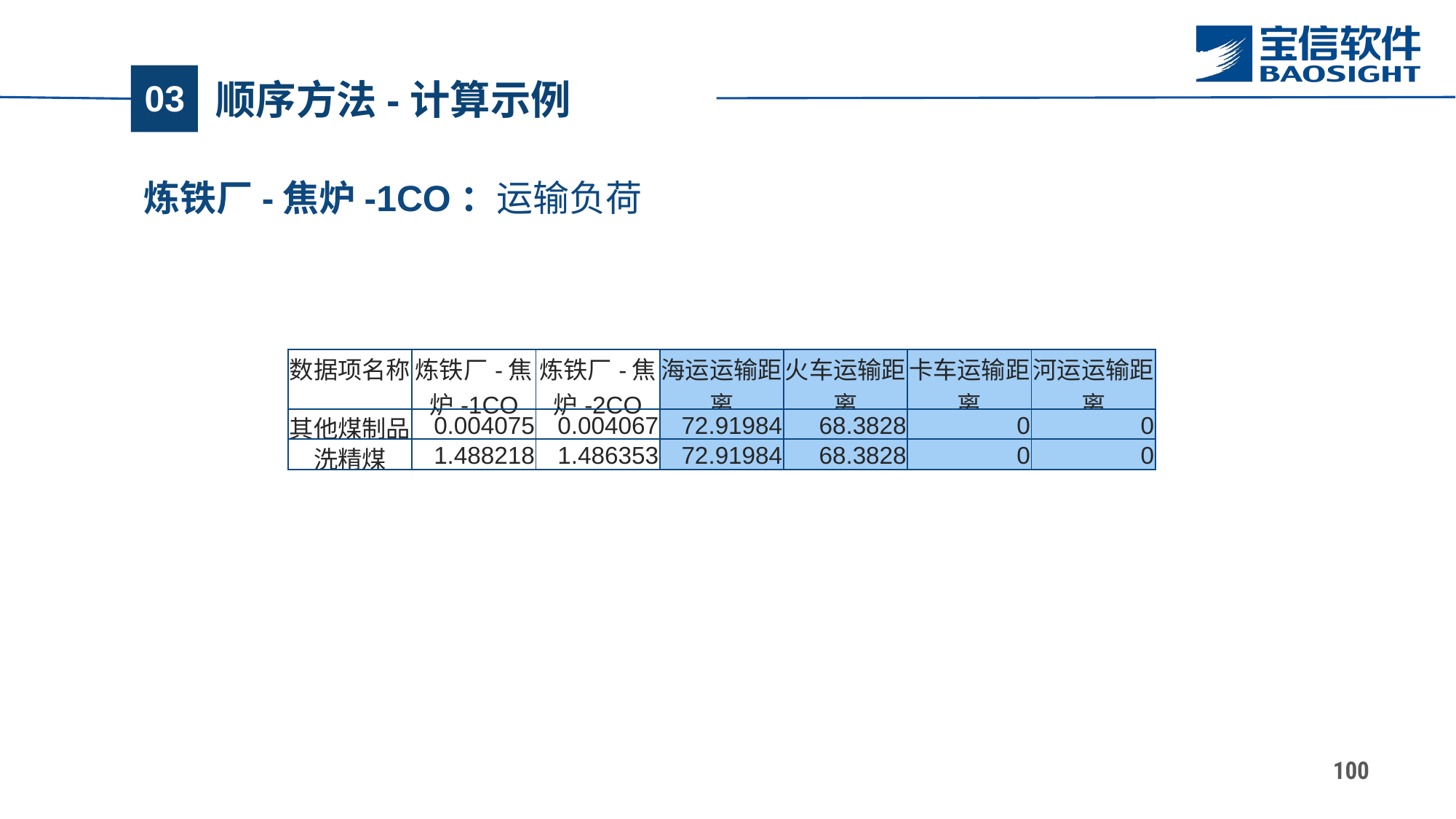

# 顺序方法-计算示例
03
炼铁厂-焦炉-1CO：运输负荷
| 数据项名称 | 炼铁厂-焦炉-1CO | 炼铁厂-焦炉-2CO | 海运运输距离 | 火车运输距离 | 卡车运输距离 | 河运运输距离 |
| --- | --- | --- | --- | --- | --- | --- |
| 其他煤制品 | 0.004075 | 0.004067 | 72.91984 | 68.3828 | 0 | 0 |
| 洗精煤 | 1.488218 | 1.486353 | 72.91984 | 68.3828 | 0 | 0 |